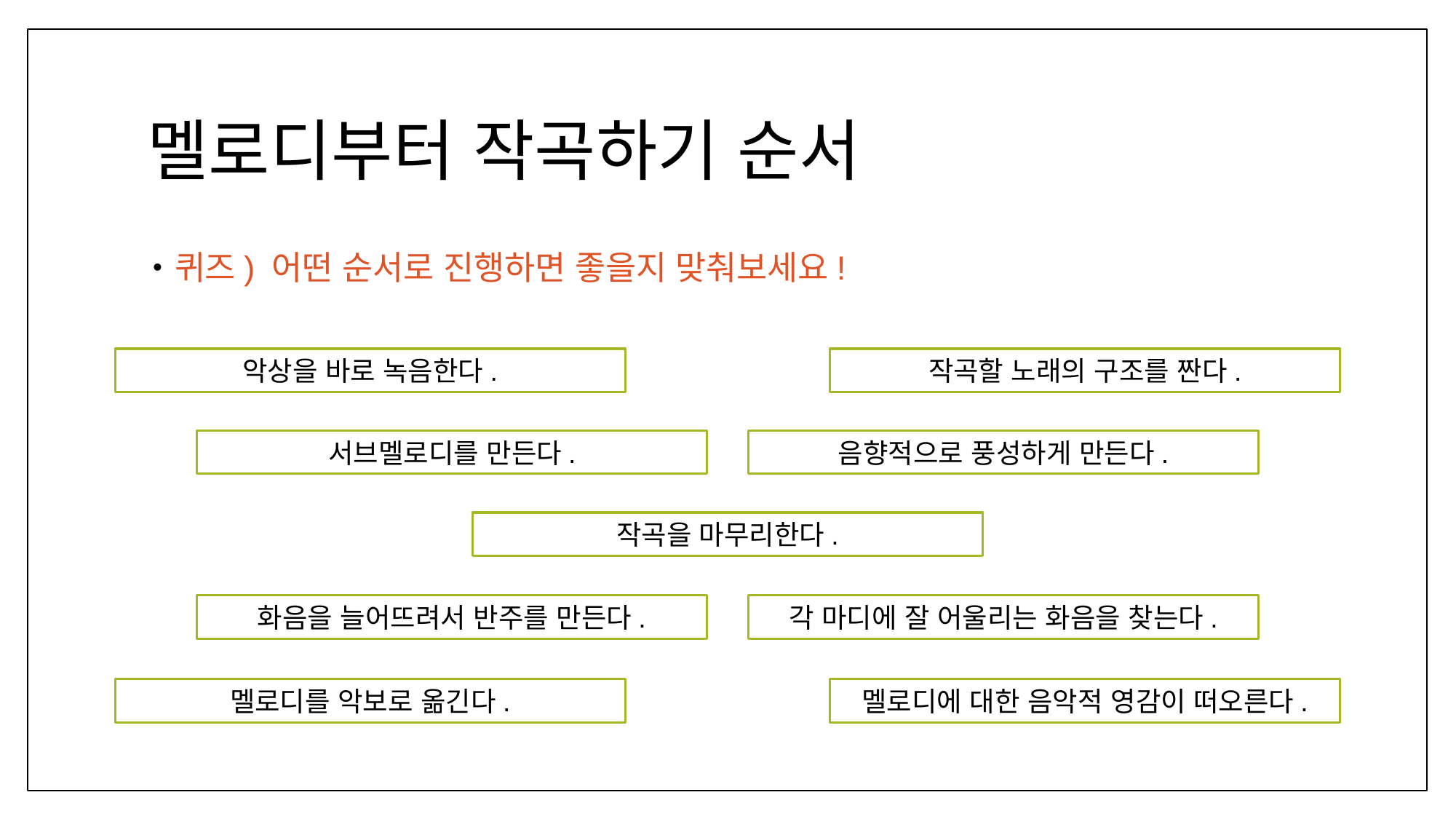

# 멜로디부터 작곡하기 순서
퀴즈) 어떤 순서로 진행하면 좋을지 맞춰보세요!
악상을 바로 녹음한다.
작곡할 노래의 구조를 짠다.
서브멜로디를 만든다.
음향적으로 풍성하게 만든다.
작곡을 마무리한다.
화음을 늘어뜨려서 반주를 만든다.
각 마디에 잘 어울리는 화음을 찾는다.
멜로디를 악보로 옮긴다.
멜로디에 대한 음악적 영감이 떠오른다.